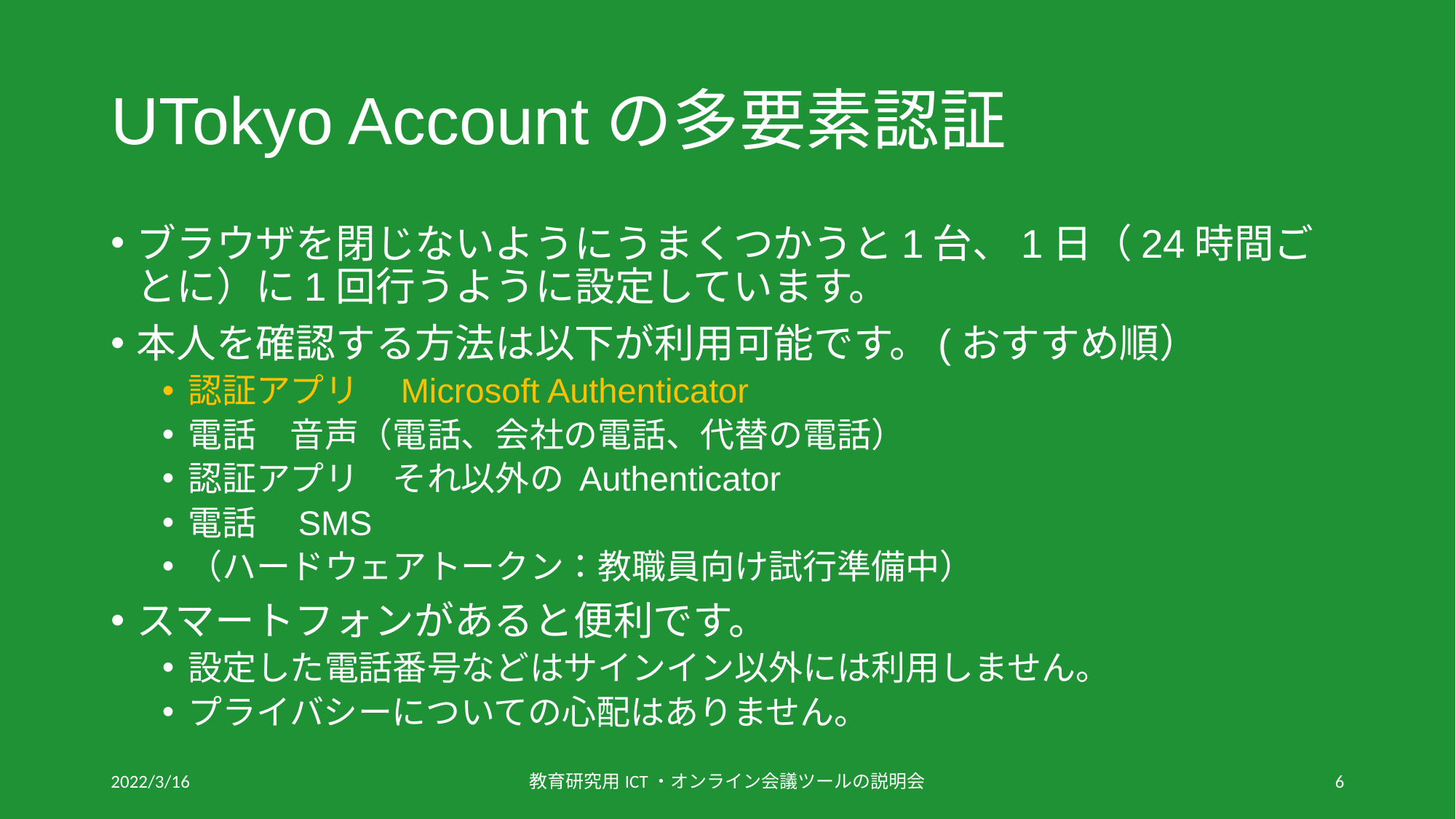

# UTokyo Accountの多要素認証
ブラウザを閉じないようにうまくつかうと1台、1日（24時間ごとに）に1回行うように設定しています。
本人を確認する方法は以下が利用可能です。(おすすめ順）
認証アプリ　Microsoft Authenticator
電話　音声（電話、会社の電話、代替の電話）
認証アプリ　それ以外の Authenticator
電話　SMS
（ハードウェアトークン：教職員向け試行準備中）
スマートフォンがあると便利です。
設定した電話番号などはサインイン以外には利用しません。
プライバシーについての心配はありません。
2022/3/16
教育研究用ICT・オンライン会議ツールの説明会
6